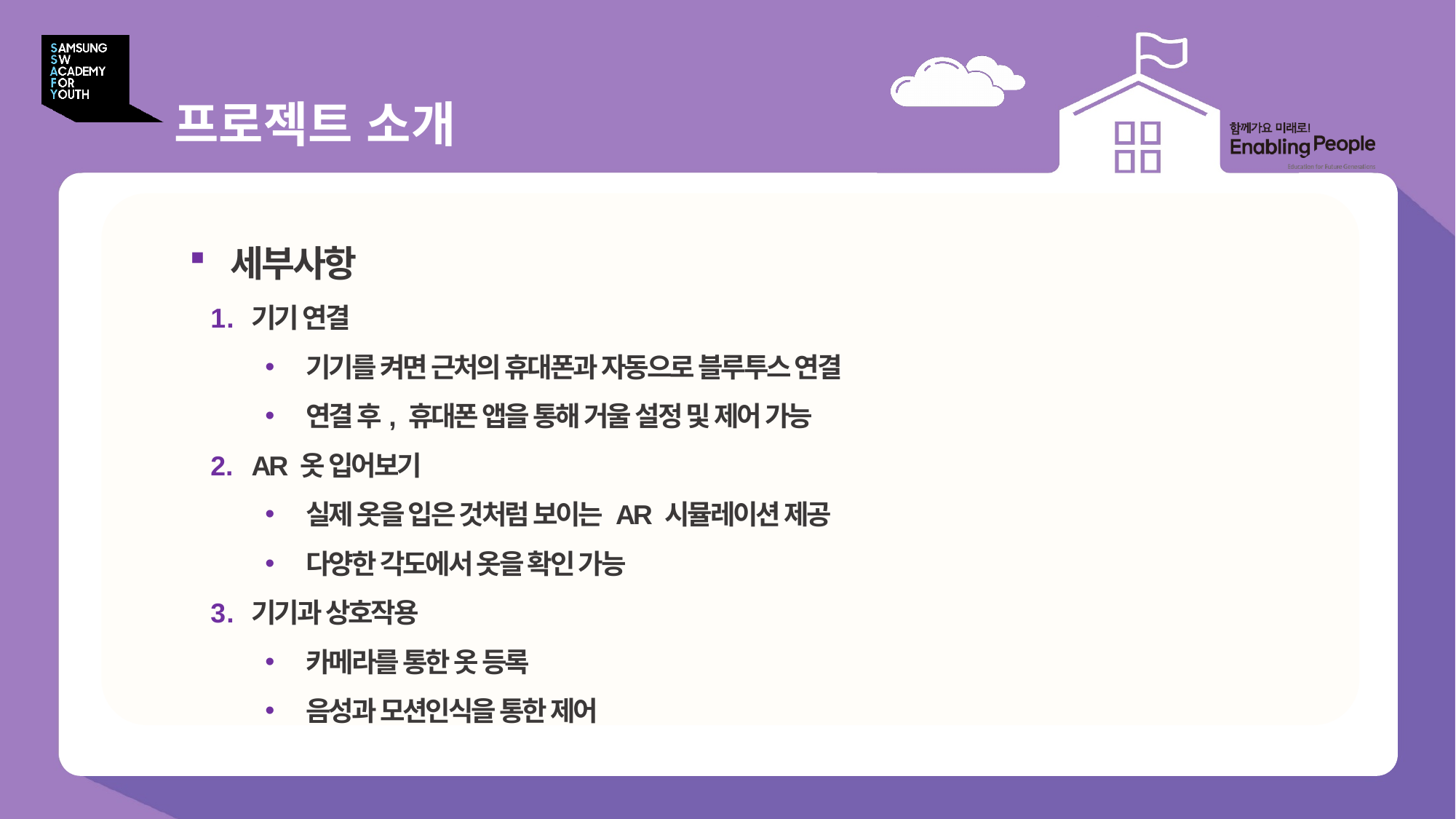

# 프로젝트 소개

세부사항
기기 연결
기기를 켜면 근처의 휴대폰과 자동으로 블루투스 연결
연결 후, 휴대폰 앱을 통해 거울 설정 및 제어 가능
AR 옷 입어보기
실제 옷을 입은 것처럼 보이는 AR 시뮬레이션 제공
다양한 각도에서 옷을 확인 가능
기기과 상호작용
카메라를 통한 옷 등록
음성과 모션인식을 통한 제어